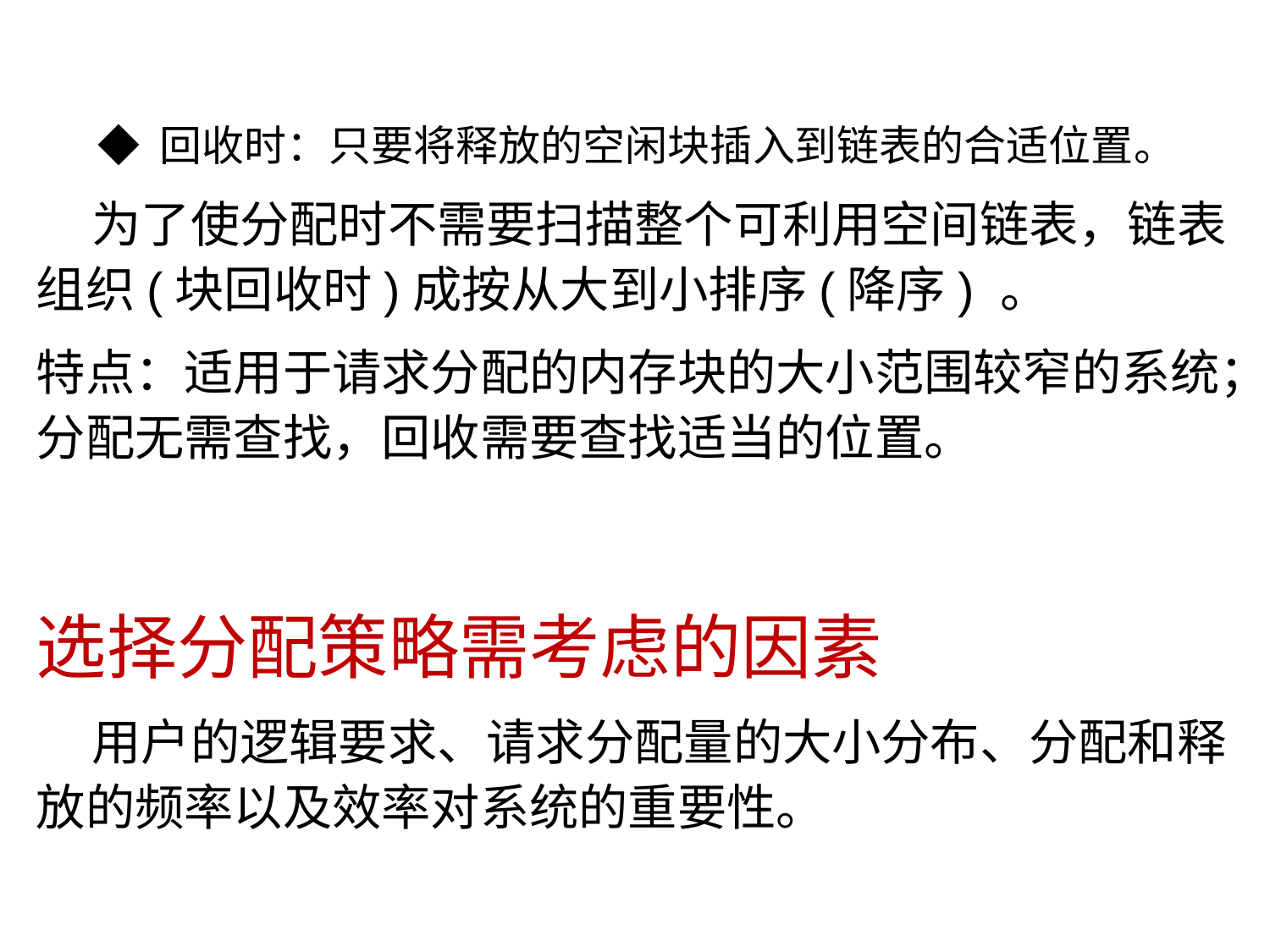

◆ 回收时：只要将释放的空闲块插入到链表的合适位置。
    为了使分配时不需要扫描整个可利用空间链表，链表组织(块回收时)成按从大到小排序(降序) 。
特点：适用于请求分配的内存块的大小范围较窄的系统；分配无需查找，回收需要查找适当的位置。

选择分配策略需考虑的因素
    用户的逻辑要求、请求分配量的大小分布、分配和释放的频率以及效率对系统的重要性。